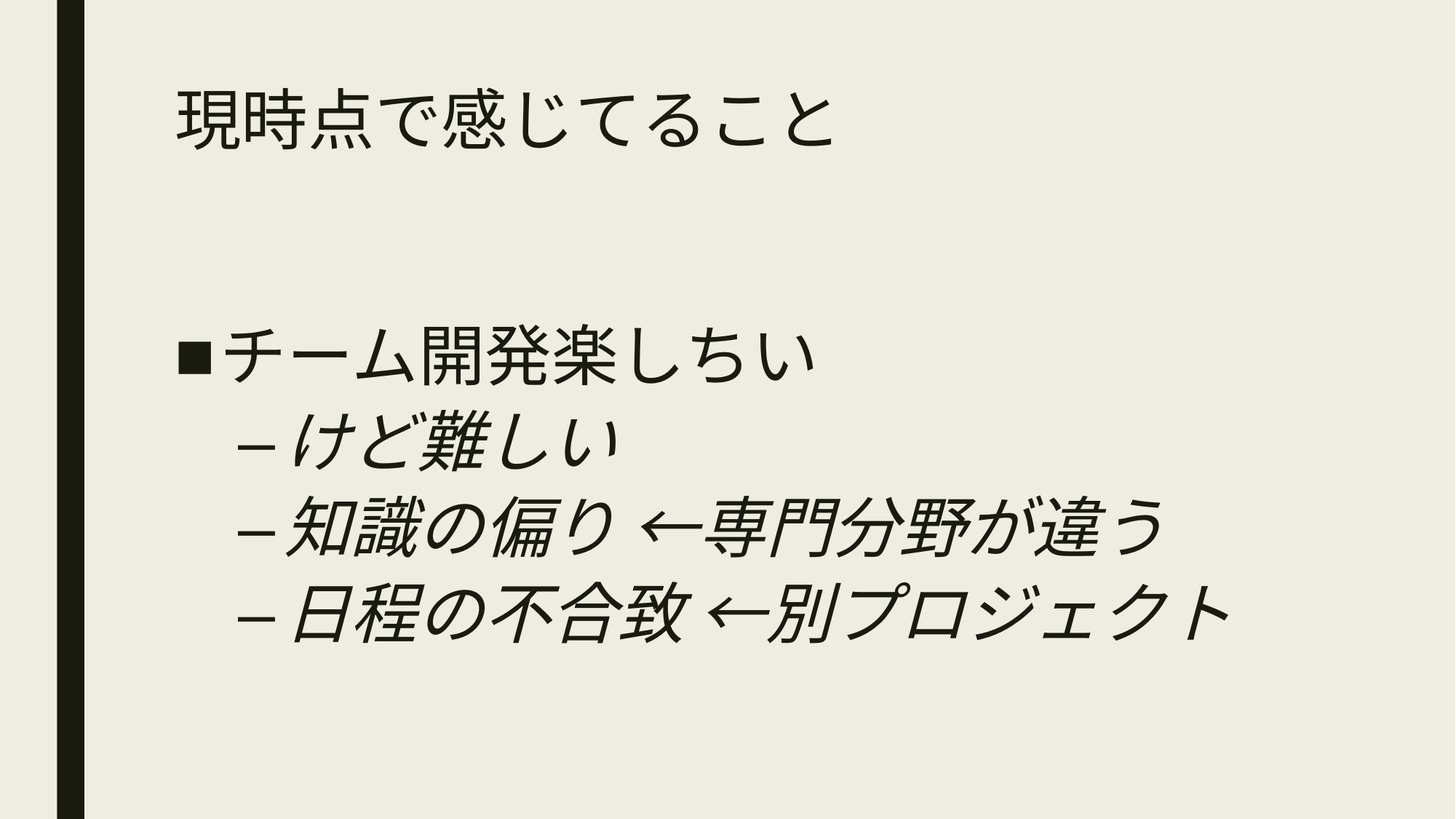

# 現時点で感じてること
チーム開発楽しちい
けど難しい
知識の偏り ←専門分野が違う
日程の不合致 ←別プロジェクト